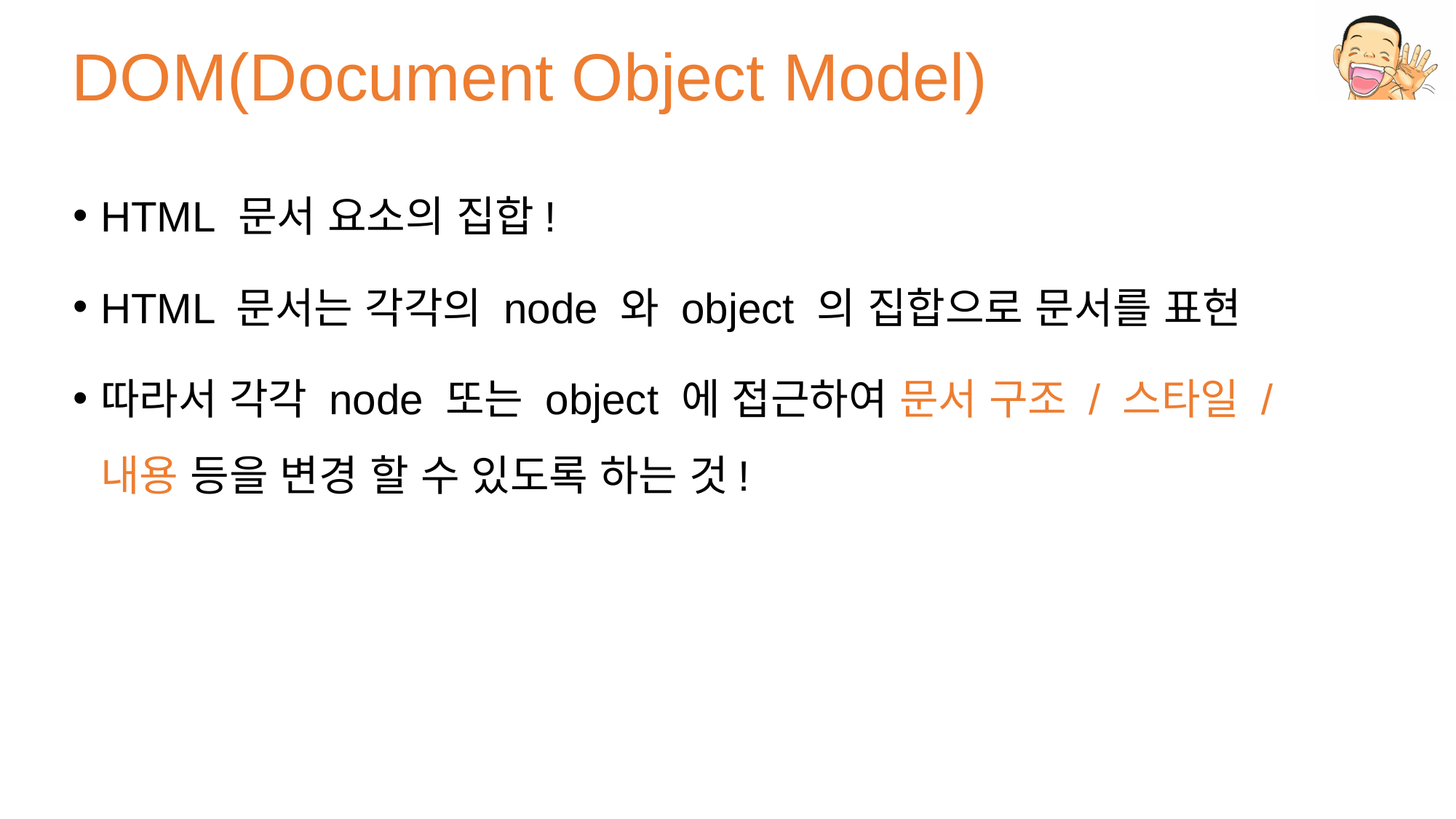

# DOM(Document Object Model)
HTML 문서 요소의 집합!
HTML 문서는 각각의 node 와 object 의 집합으로 문서를 표현
따라서 각각 node 또는 object 에 접근하여 문서 구조 / 스타일 / 내용 등을 변경 할 수 있도록 하는 것!